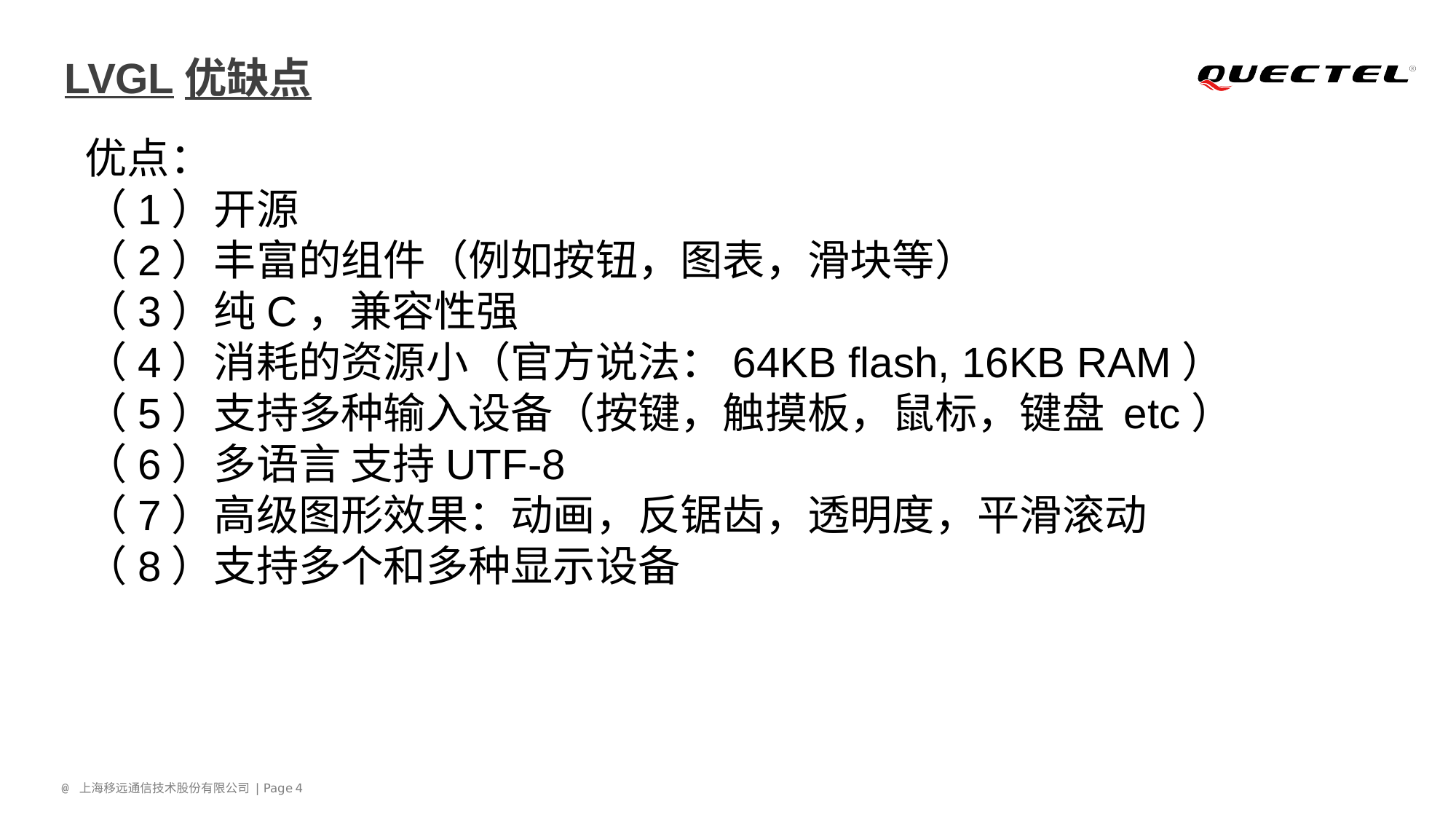

# LVGL优缺点
优点：
（1）开源
（2）丰富的组件（例如按钮，图表，滑块等）
（3）纯C，兼容性强
（4）消耗的资源小（官方说法：64KB flash, 16KB RAM）
（5）支持多种输入设备（按键，触摸板，鼠标，键盘 etc）
（6）多语言 支持UTF-8
（7）高级图形效果：动画，反锯齿，透明度，平滑滚动
（8）支持多个和多种显示设备